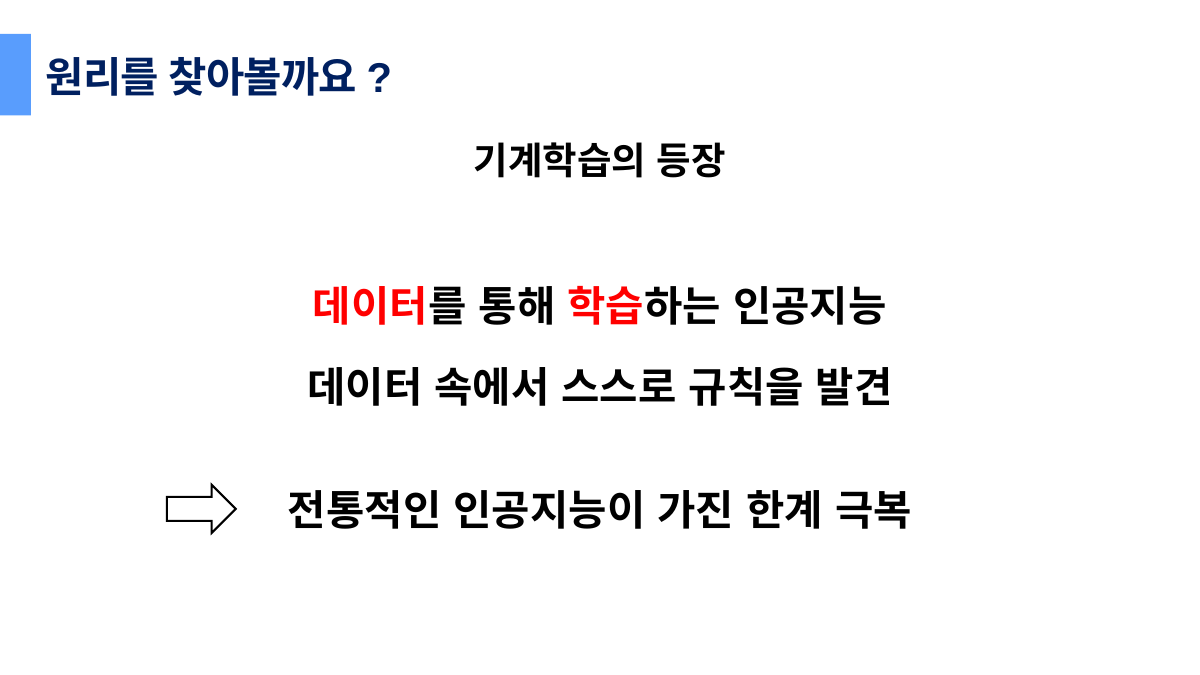

원리를 찾아볼까요?
기계학습의 등장
데이터를 통해 학습하는 인공지능
데이터 속에서 스스로 규칙을 발견
전통적인 인공지능이 가진 한계 극복